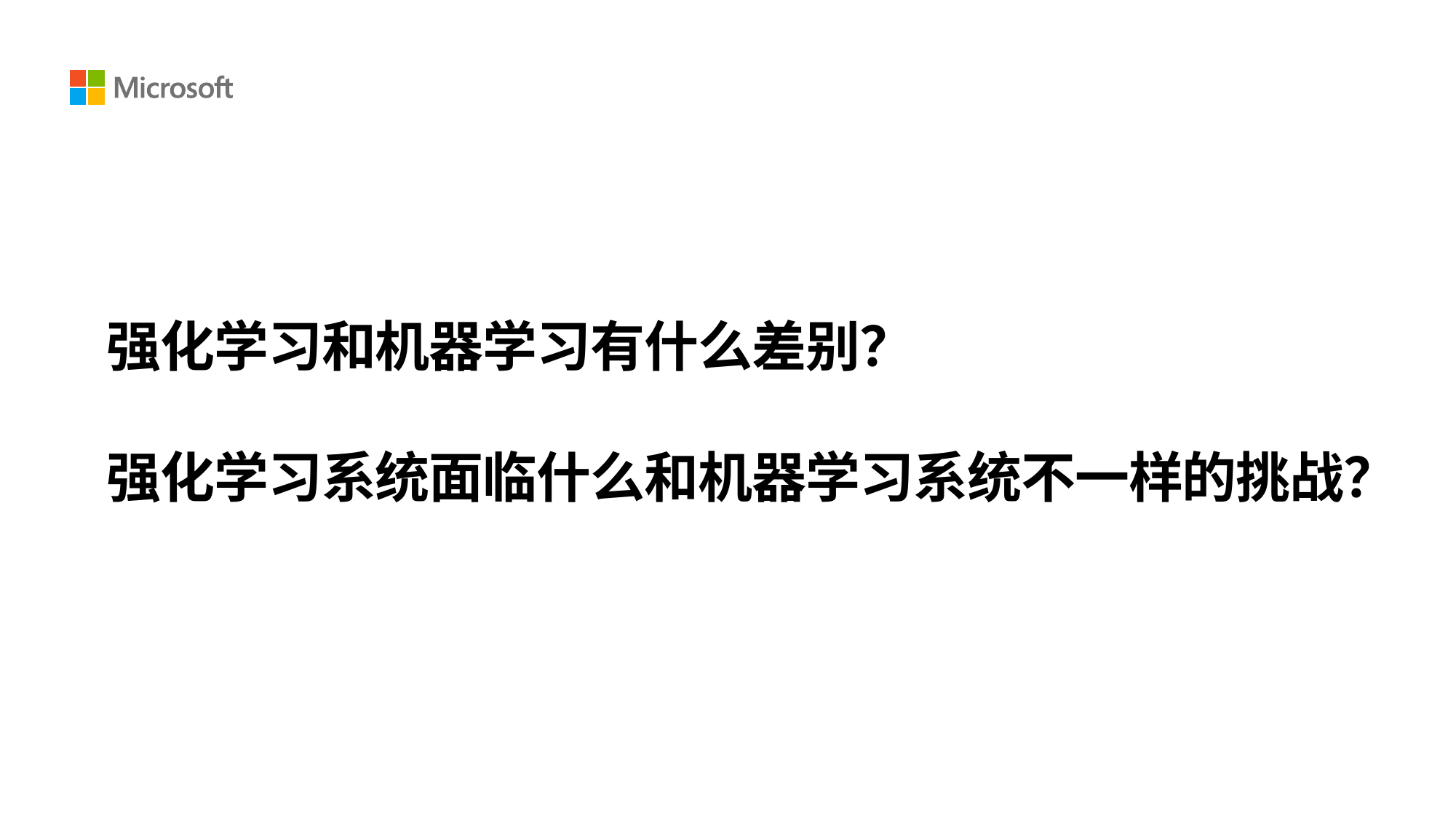

# 强化学习和机器学习有什么差别？ 强化学习系统面临什么和机器学习系统不一样的挑战？